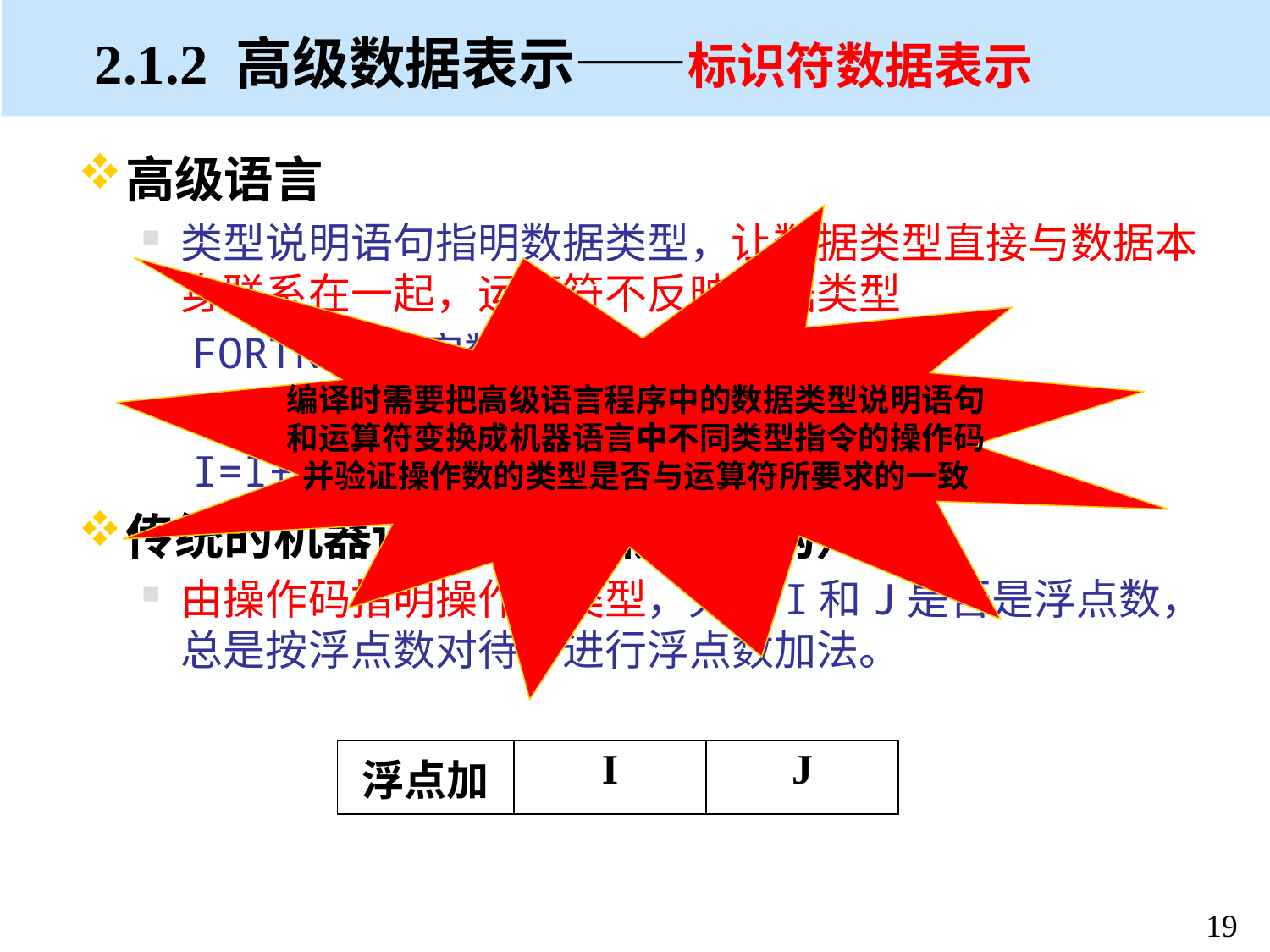

# 2.1.2 高级数据表示——标识符数据表示
高级语言
类型说明语句指明数据类型，让数据类型直接与数据本身联系在一起，运算符不反映数据类型
  FORTRAN，实数I和J的相加
  REAL I,J
  I=I+J
传统的机器语言（冯诺依曼结构）
由操作码指明操作数类型，无论I和J是否是浮点数，总是按浮点数对待，进行浮点数加法。

编译时需要把高级语言程序中的数据类型说明语句
和运算符变换成机器语言中不同类型指令的操作码
并验证操作数的类型是否与运算符所要求的一致
| 浮点加 | I | J |
| --- | --- | --- |